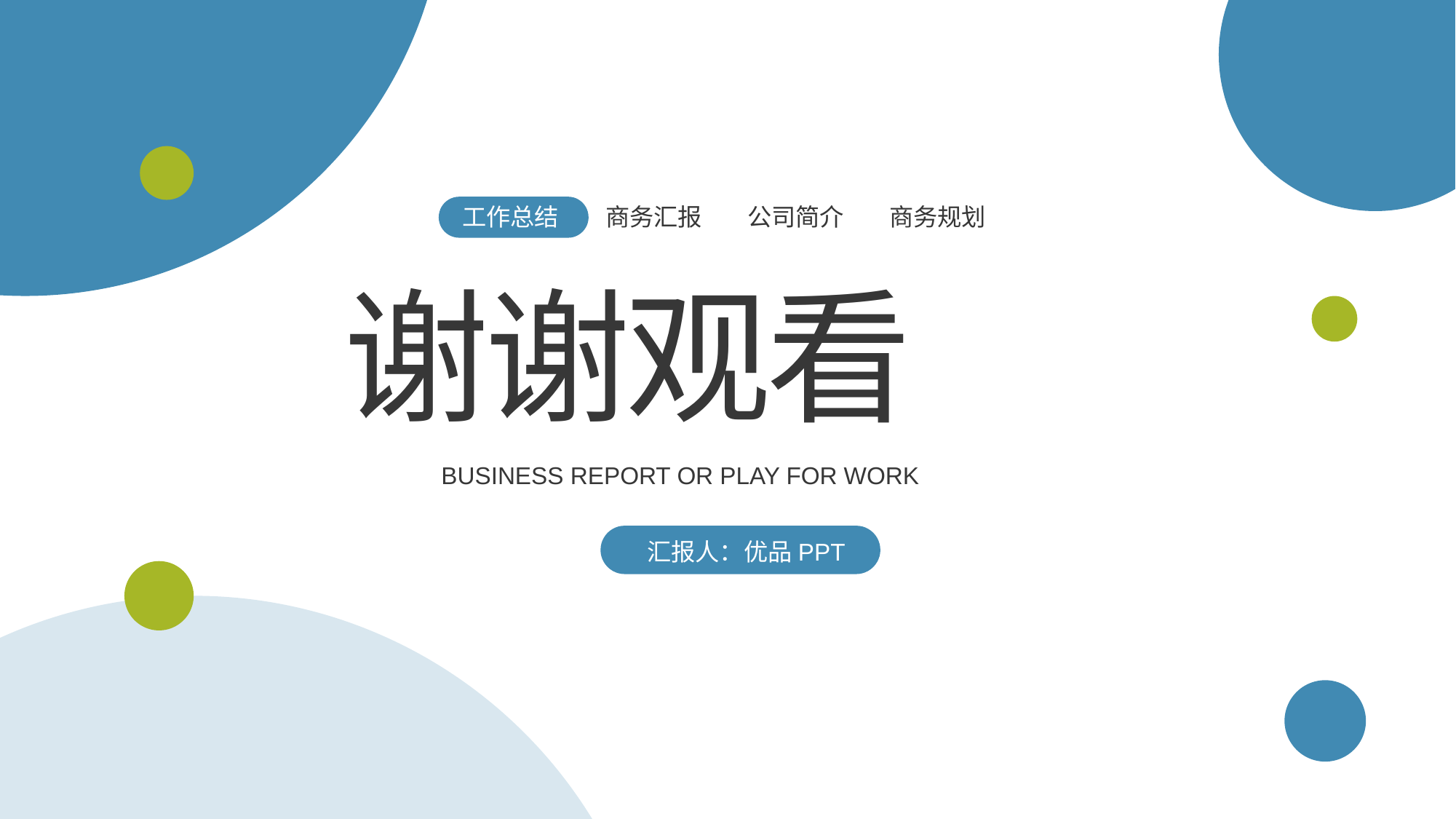

工作总结
商务汇报
公司简介
商务规划
谢谢观看

BUSINESS REPORT OR PLAY FOR WORK

汇报人：优品PPT